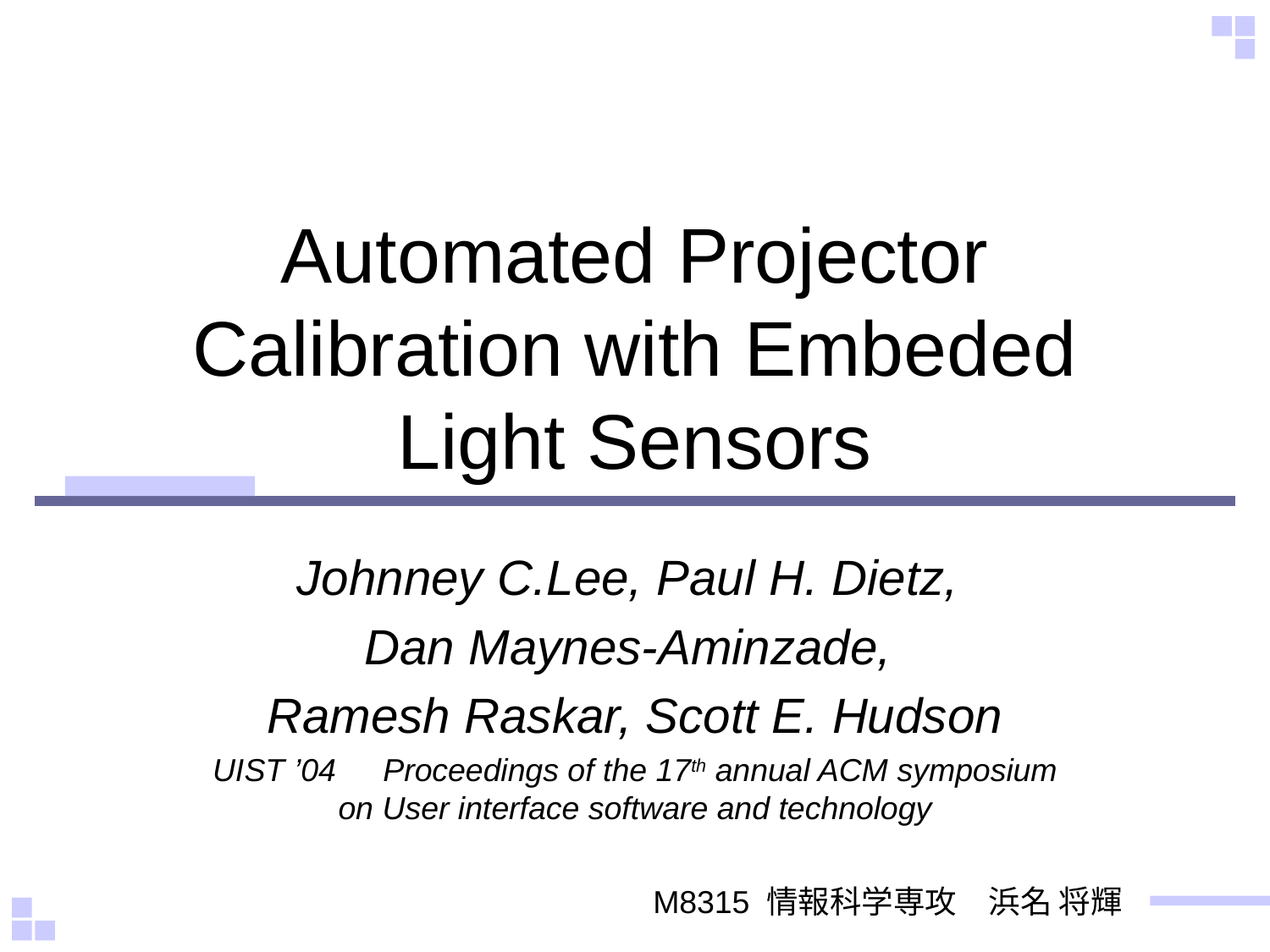

# Automated Projector Calibration with Embeded Light Sensors
Johnney C.Lee, Paul H. Dietz,
Dan Maynes-Aminzade,
Ramesh Raskar, Scott E. Hudson
UIST ’04　Proceedings of the 17th annual ACM symposium on User interface software and technology
M8315 情報科学専攻　浜名 将輝